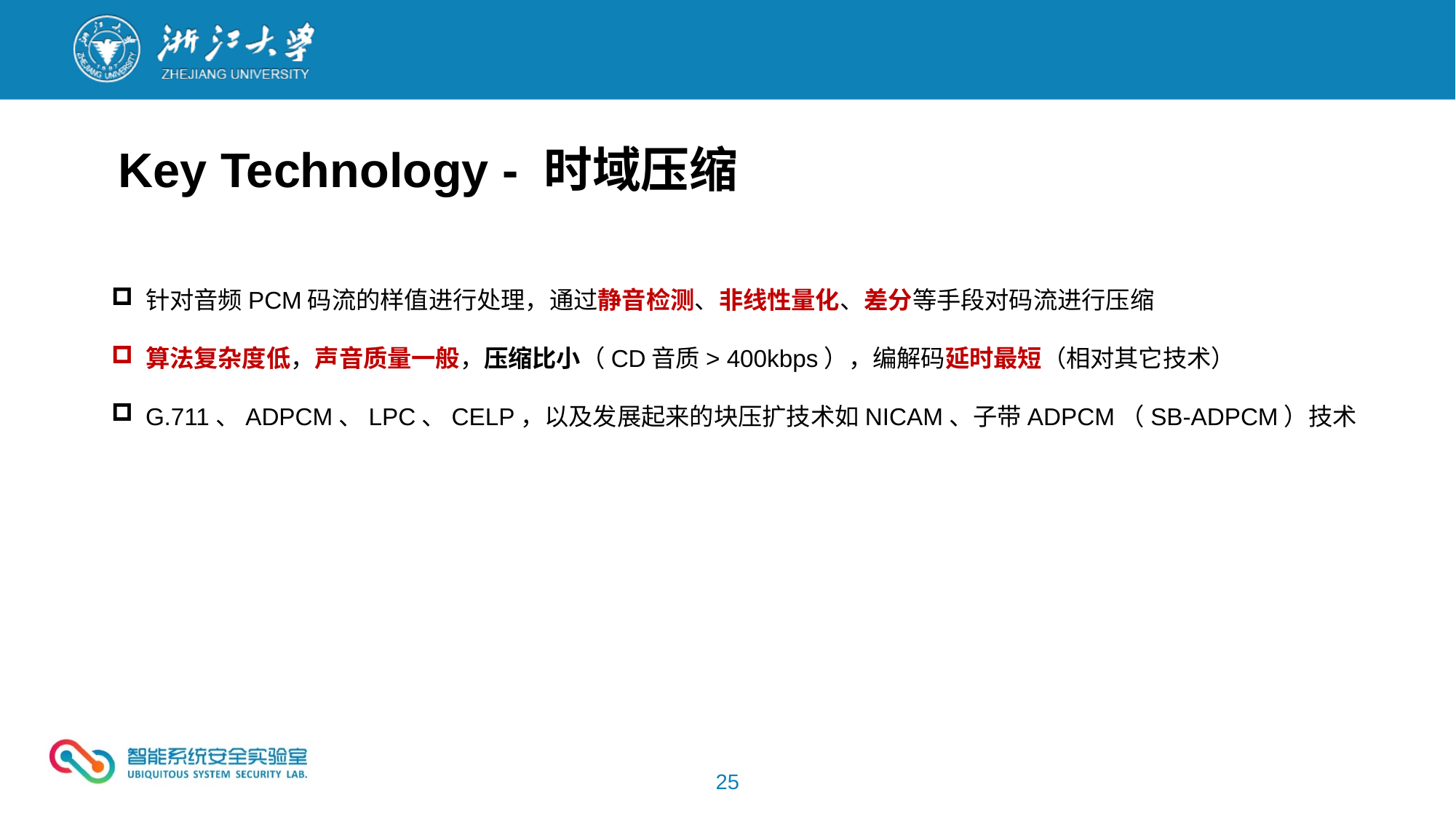

Key Technology - 时域压缩
针对音频PCM码流的样值进行处理，通过静音检测、非线性量化、差分等手段对码流进行压缩
算法复杂度低，声音质量一般，压缩比小（CD音质> 400kbps），编解码延时最短（相对其它技术）
G.711、ADPCM、LPC、CELP，以及发展起来的块压扩技术如NICAM、子带ADPCM（SB-ADPCM）技术